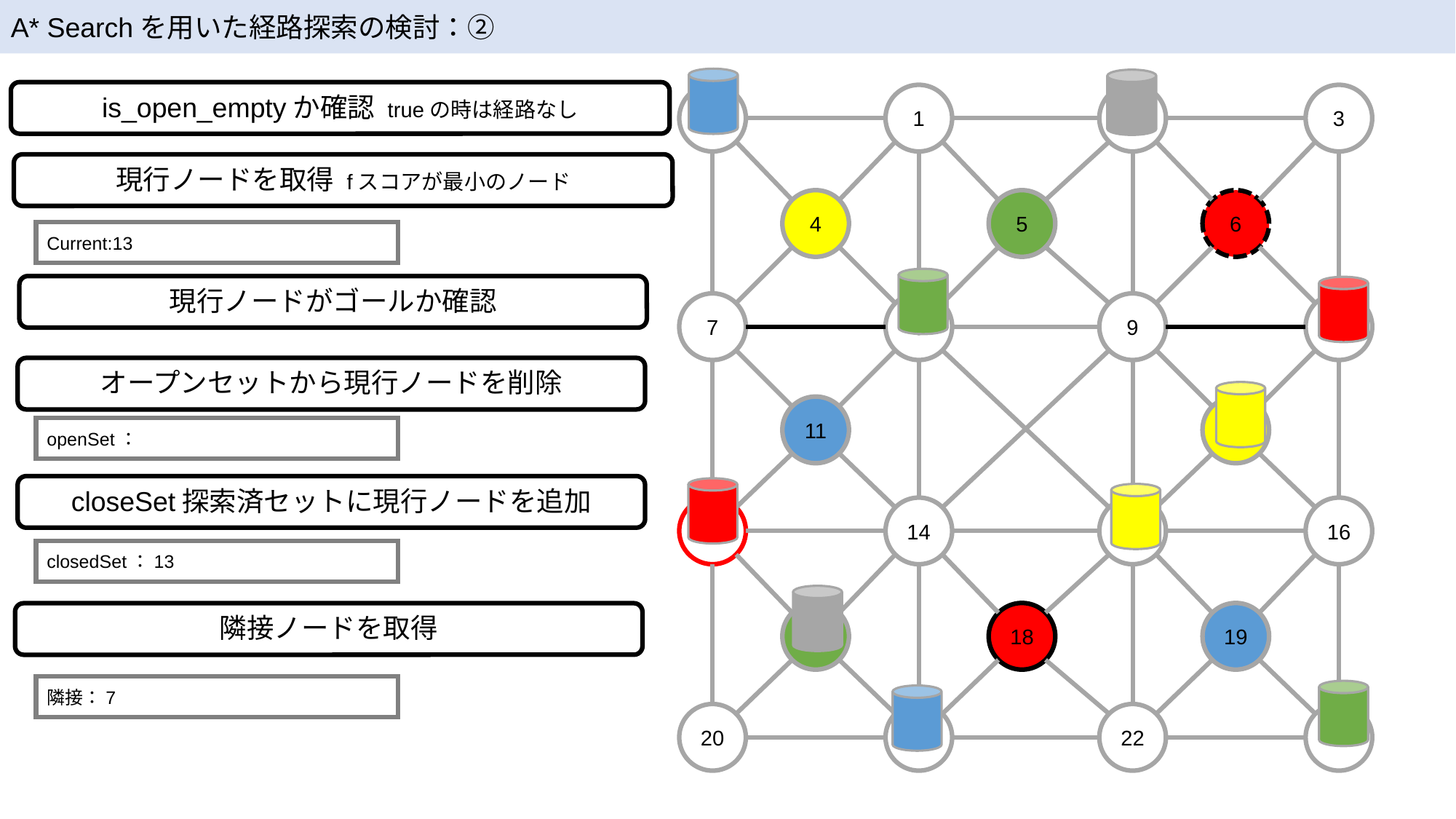

A* Searchを用いた経路探索の検討：②

is_open_emptyか確認 trueの時は経路なし
0
1
4
7
8
11
13
14
17
20
21
2
3
6
9
10
12
15
16
19
22
23
5
18
現行ノードを取得 fスコアが最小のノード
Current:13
現行ノードがゴールか確認
オープンセットから現行ノードを削除
openSet：
closeSet探索済セットに現行ノードを追加
closedSet：13
隣接ノードを取得
隣接：7
Gスコアを作成する
fScore: 0
Fスコアを作成する
fScore: 13-18の距離